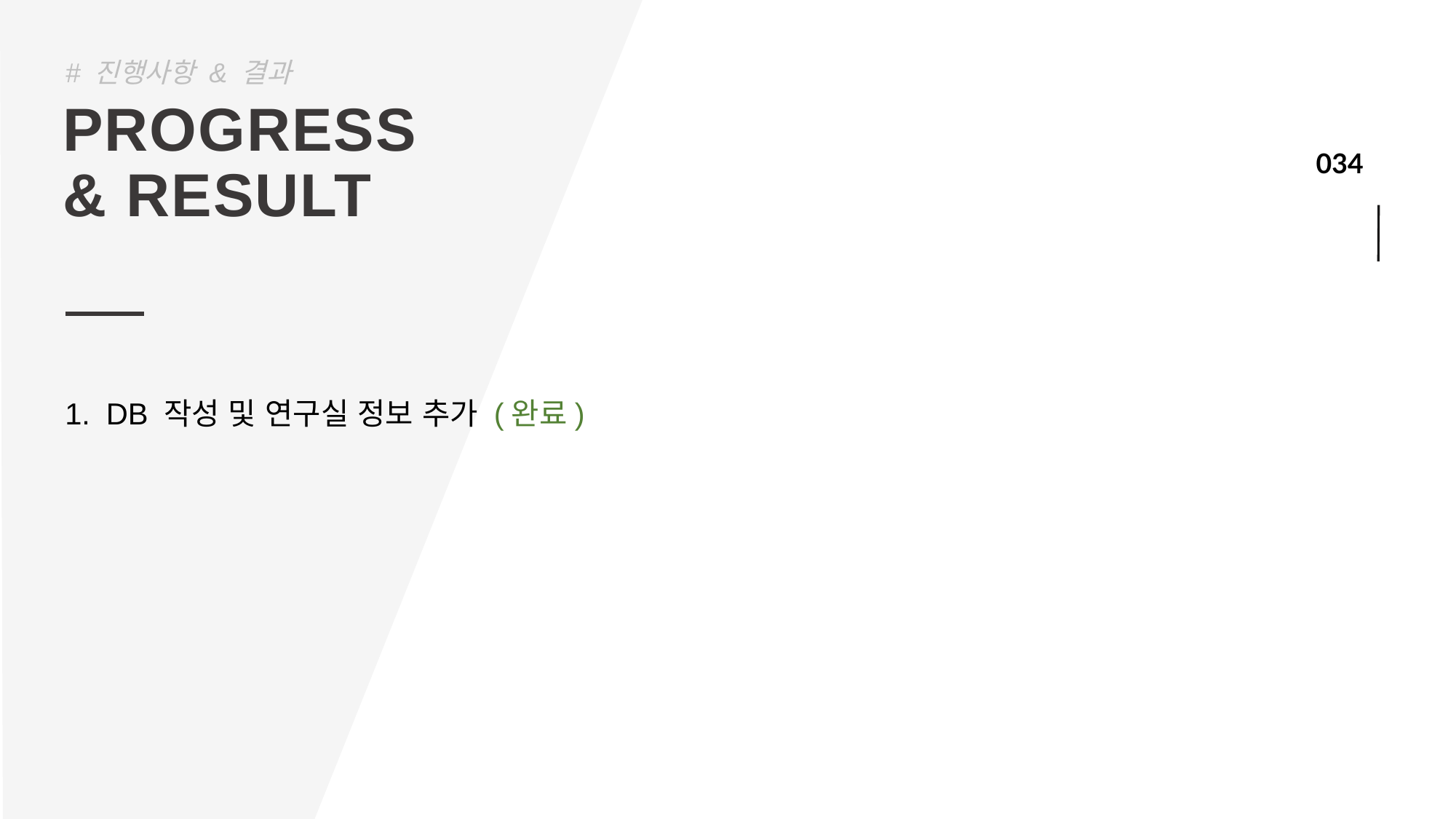

# 진행사항 & 결과
PROGRESS
& RESULT
DB 작성 및 연구실 정보 추가 (완료)